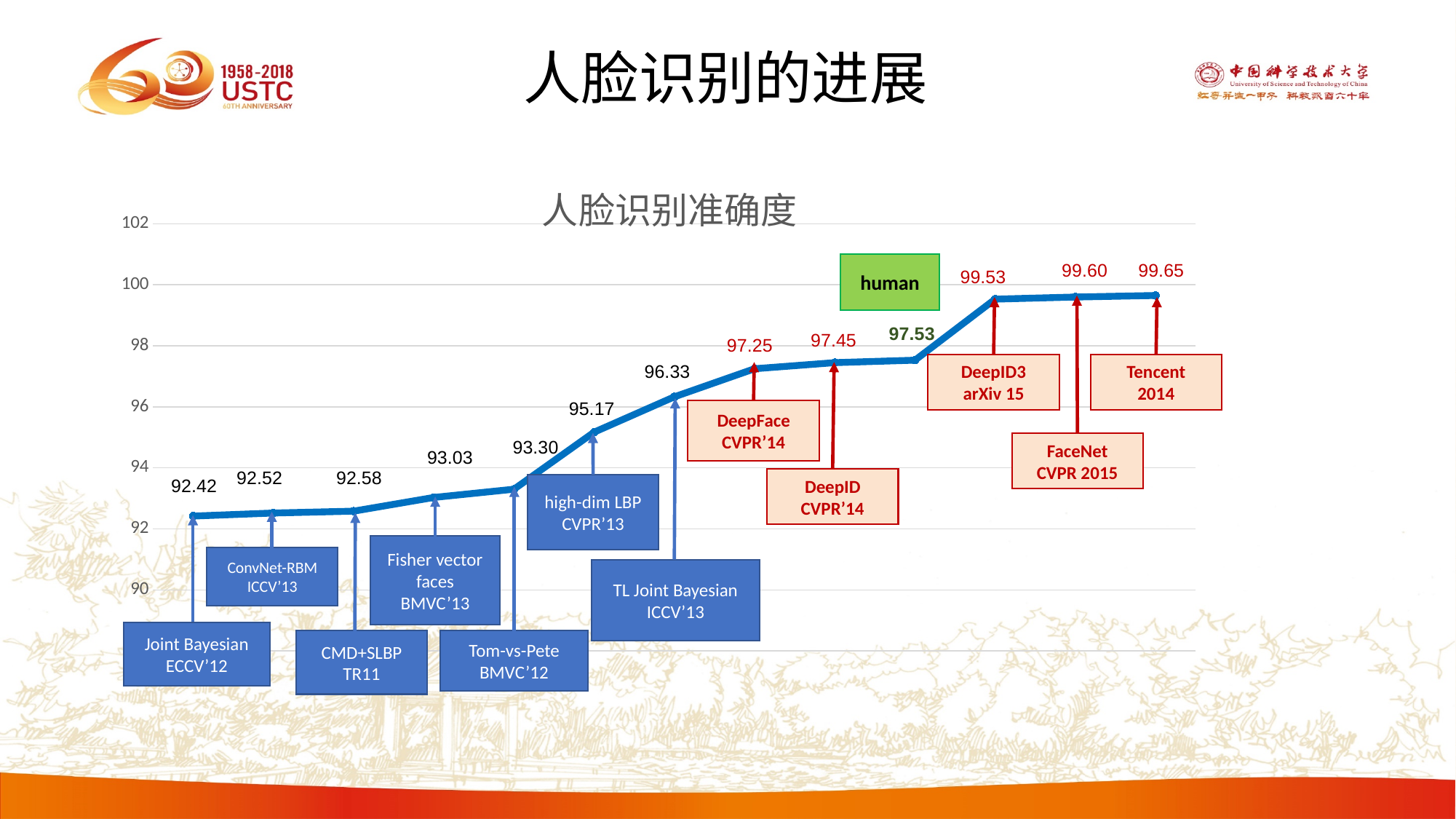

# 人脸识别的进展

### Chart: 人脸识别准确度

| Category | Series 1 | Series 2 | Series 3 |
|---|---|---|---|
|  | 92.42 | None | None |
|  | 92.52 | None | None |
|  | 92.58 | None | None |
|  | 93.03 | None | None |
|  | 93.3 | None | None |
|  | 95.16999999999999 | None | None |
|  | 96.33 | None | None |
|  | 97.25 | None | None |
|  | 97.45 | None | None |
|  | 97.53 | None | None |
|  | 99.53 | None | None |
|  | 99.6 | None | None |
|  | 99.64999999999999 | None | None |
99.60
99.65
human
97.53
97.45
DeepID
CVPR’14
97.25
DeepFace
CVPR’14
96.33
TL Joint Bayesian
ICCV’13
95.17
high-dim LBP
CVPR’13
93.30
93.03
92.52
92.58
92.42
Fisher vector faces
BMVC’13
ConvNet-RBM
ICCV’13
Joint Bayesian
ECCV’12
Tom-vs-Pete
BMVC’12
CMD+SLBP
TR11
99.53
DeepID3
arXiv 15
Tencent
2014
FaceNet
CVPR 2015